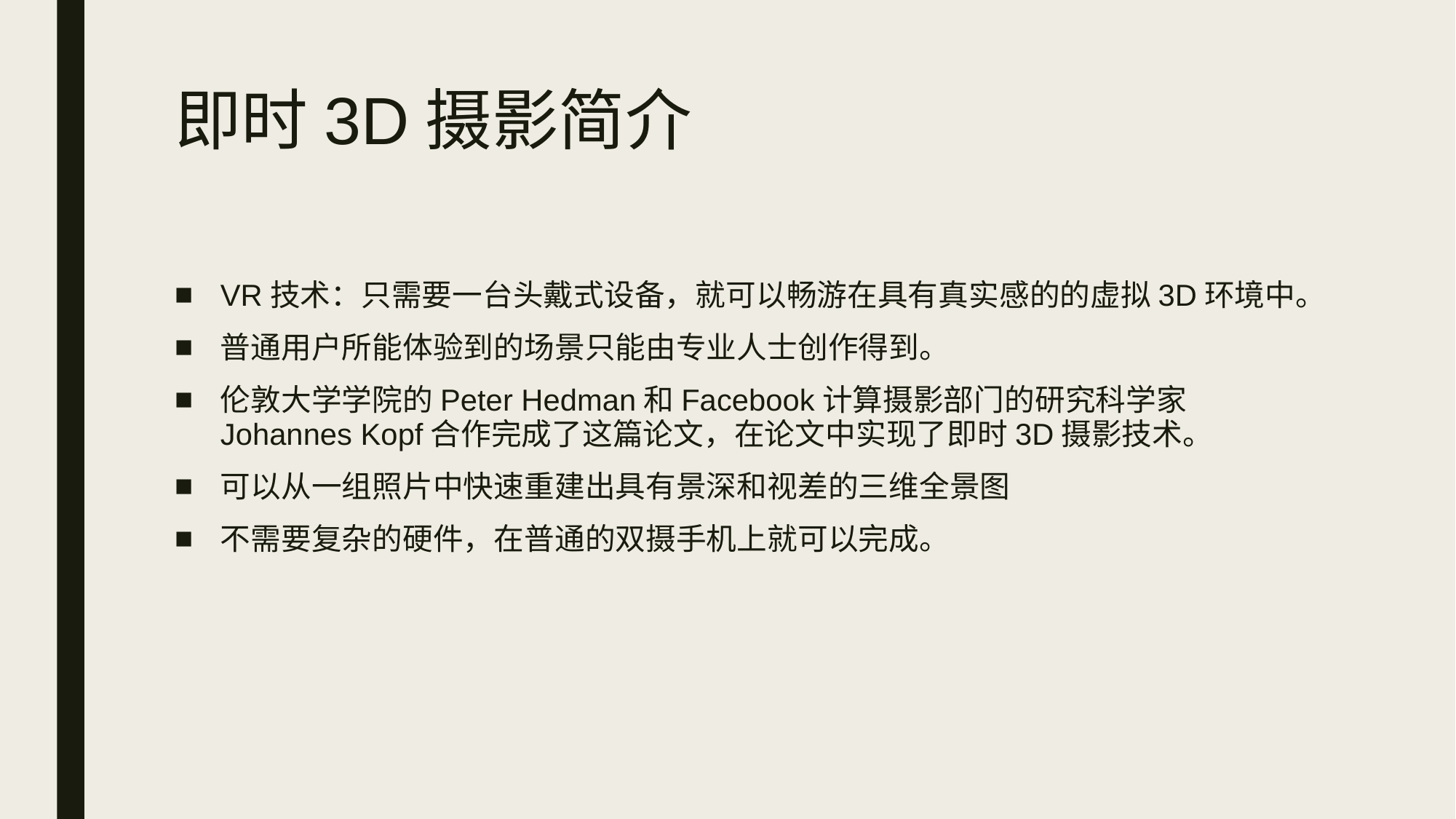

# 即时3D摄影简介
VR技术：只需要一台头戴式设备，就可以畅游在具有真实感的的虚拟3D环境中。
普通用户所能体验到的场景只能由专业人士创作得到。
伦敦大学学院的Peter Hedman和Facebook计算摄影部门的研究科学家Johannes Kopf合作完成了这篇论文，在论文中实现了即时3D摄影技术。
可以从一组照片中快速重建出具有景深和视差的三维全景图
不需要复杂的硬件，在普通的双摄手机上就可以完成。